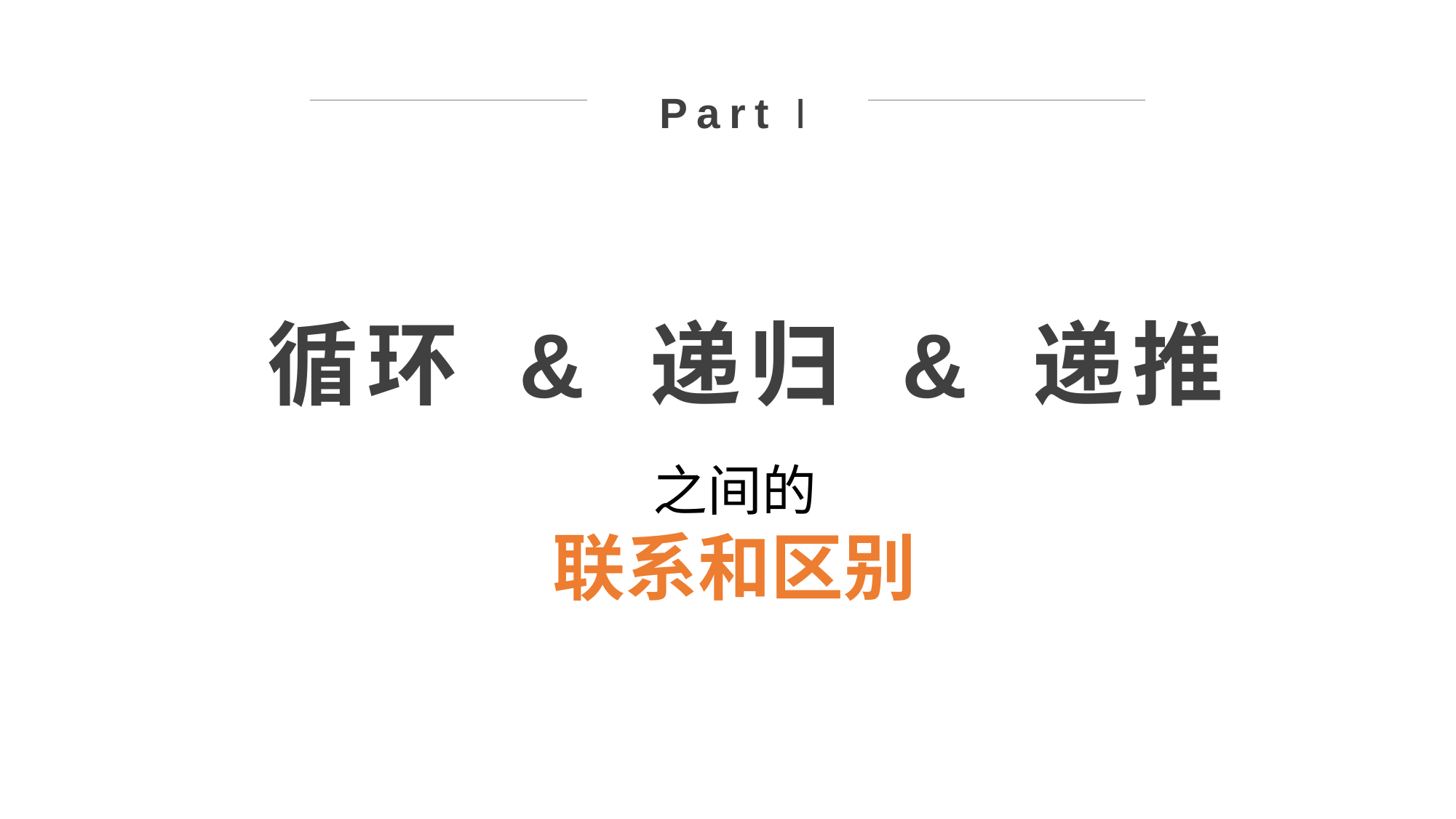

Part I
 循环 & 递归 & 递推
之间的
联系和区别